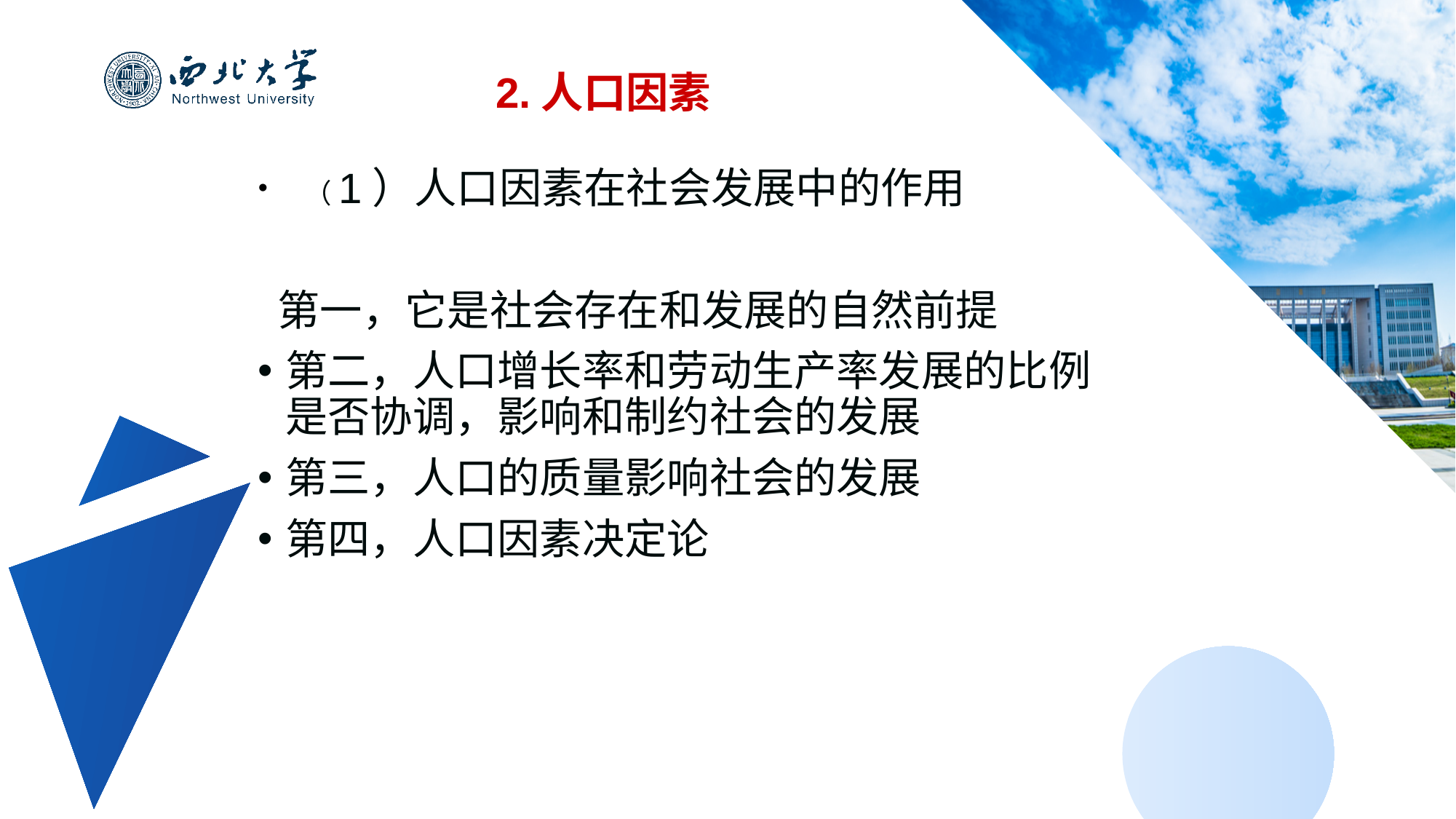

2.人口因素
  （1）人口因素在社会发展中的作用

 第一，它是社会存在和发展的自然前提
第二，人口增长率和劳动生产率发展的比例是否协调，影响和制约社会的发展
第三，人口的质量影响社会的发展
第四，人口因素决定论